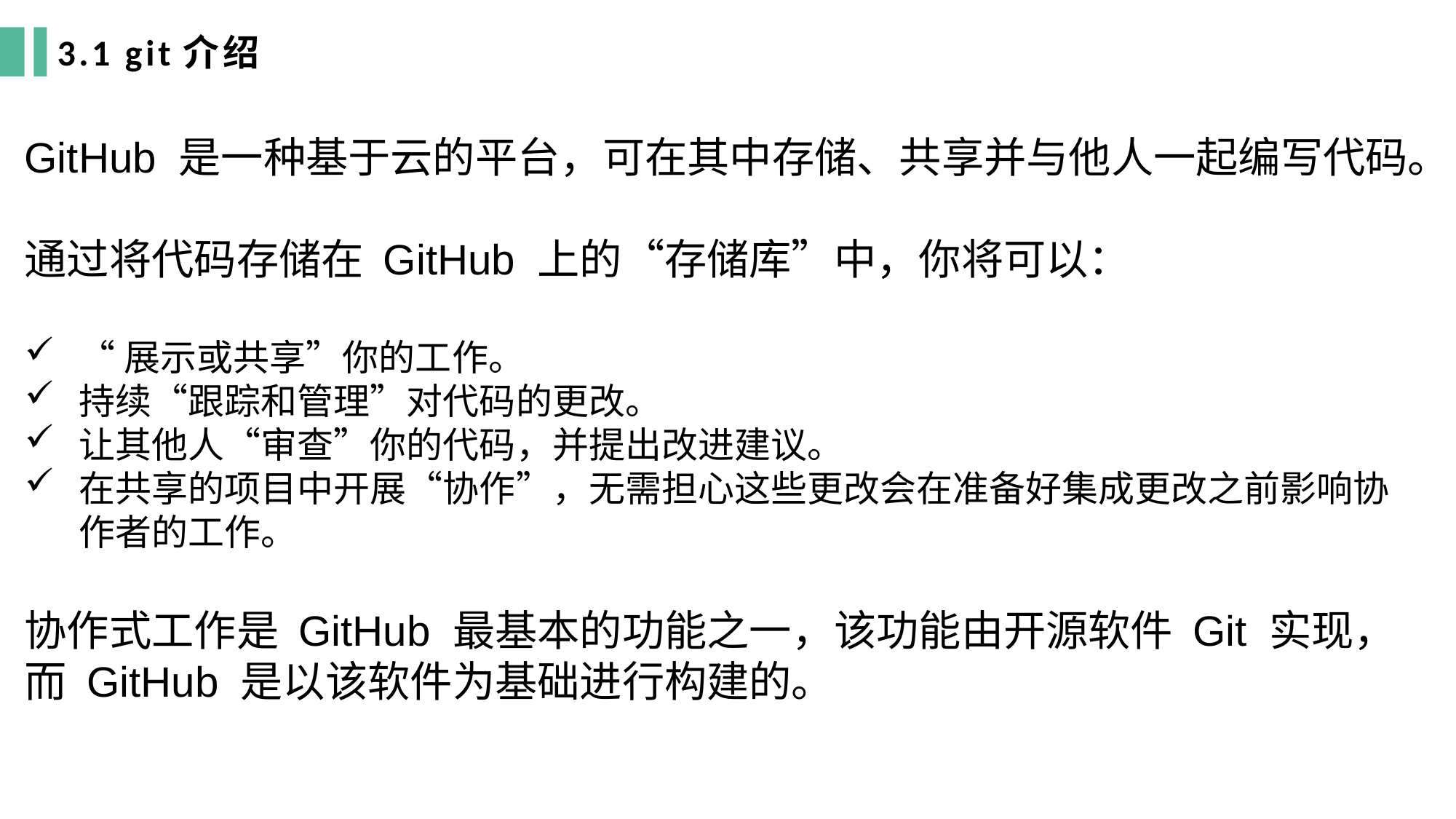

3.1 git介绍
GitHub 是一种基于云的平台，可在其中存储、共享并与他人一起编写代码。

通过将代码存储在 GitHub 上的“存储库”中，你将可以：

“展示或共享”你的工作。
持续“跟踪和管理”对代码的更改。
让其他人“审查”你的代码，并提出改进建议。
在共享的项目中开展“协作”，无需担心这些更改会在准备好集成更改之前影响协作者的工作。

协作式工作是 GitHub 最基本的功能之一，该功能由开源软件 Git 实现，而 GitHub 是以该软件为基础进行构建的。